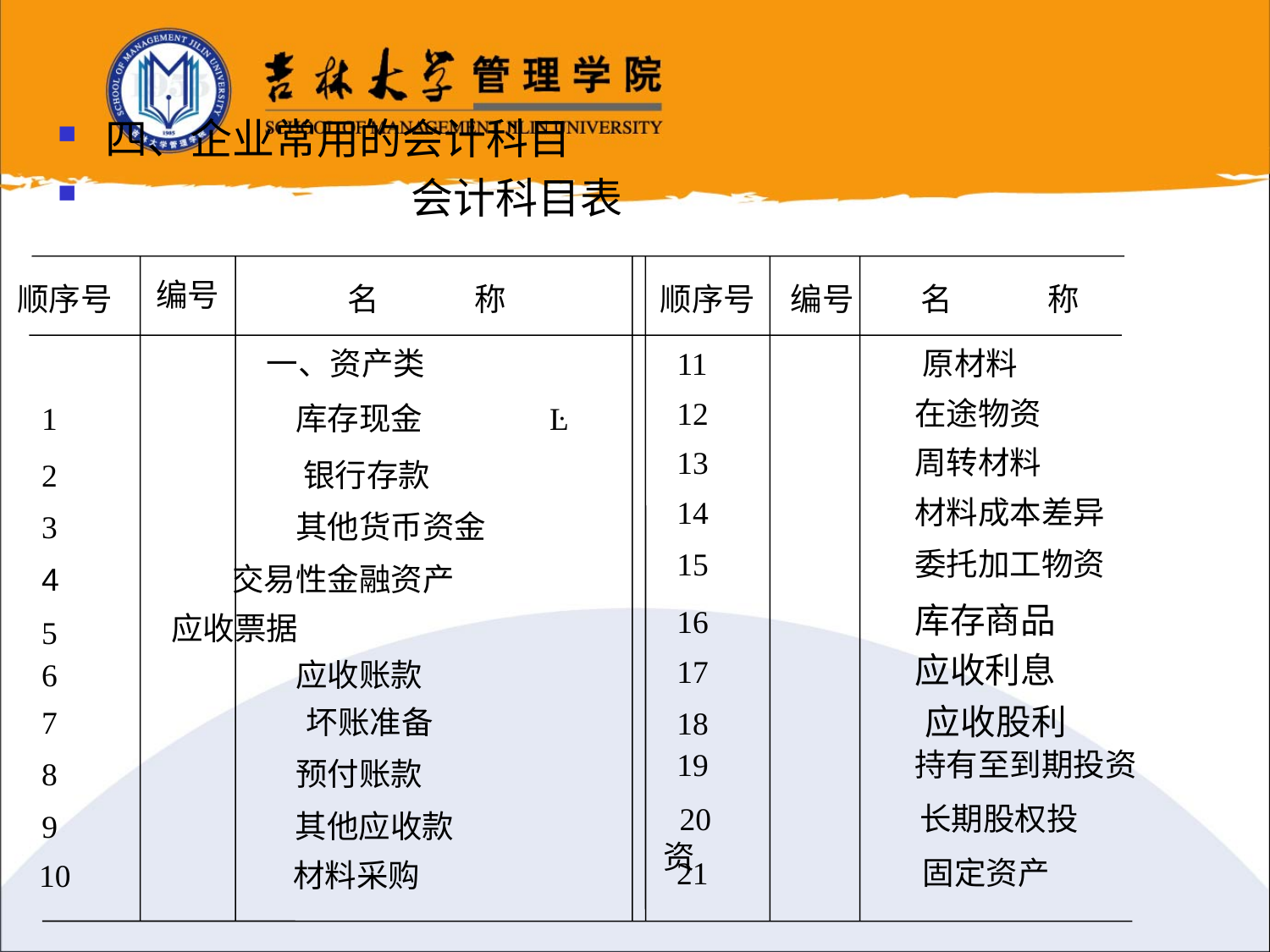

四、企业常用的会计科目
                               会计科目表

编号
顺序号
名	称
顺序号
编号
名	称

一、资产类
   11             	 原材料

  12                  	在途物资
1                 	库存现金	Ŀ
  13            	周转材料
 2                	 银行存款
  14              	材料成本差异
3                	其他货币资金
  15          	委托加工物资
        	交易性金融资产

  16              	库存商品
                	应收票据
  17               	应收利息
6                	应收账款
7                              坏账准备

  19             	持有至到期投资
8                	预付账款
  20                         长期股权投资

  9                	 其他应收款
 21              	固定资产
10            	材料采购

  18                          应收股利
41